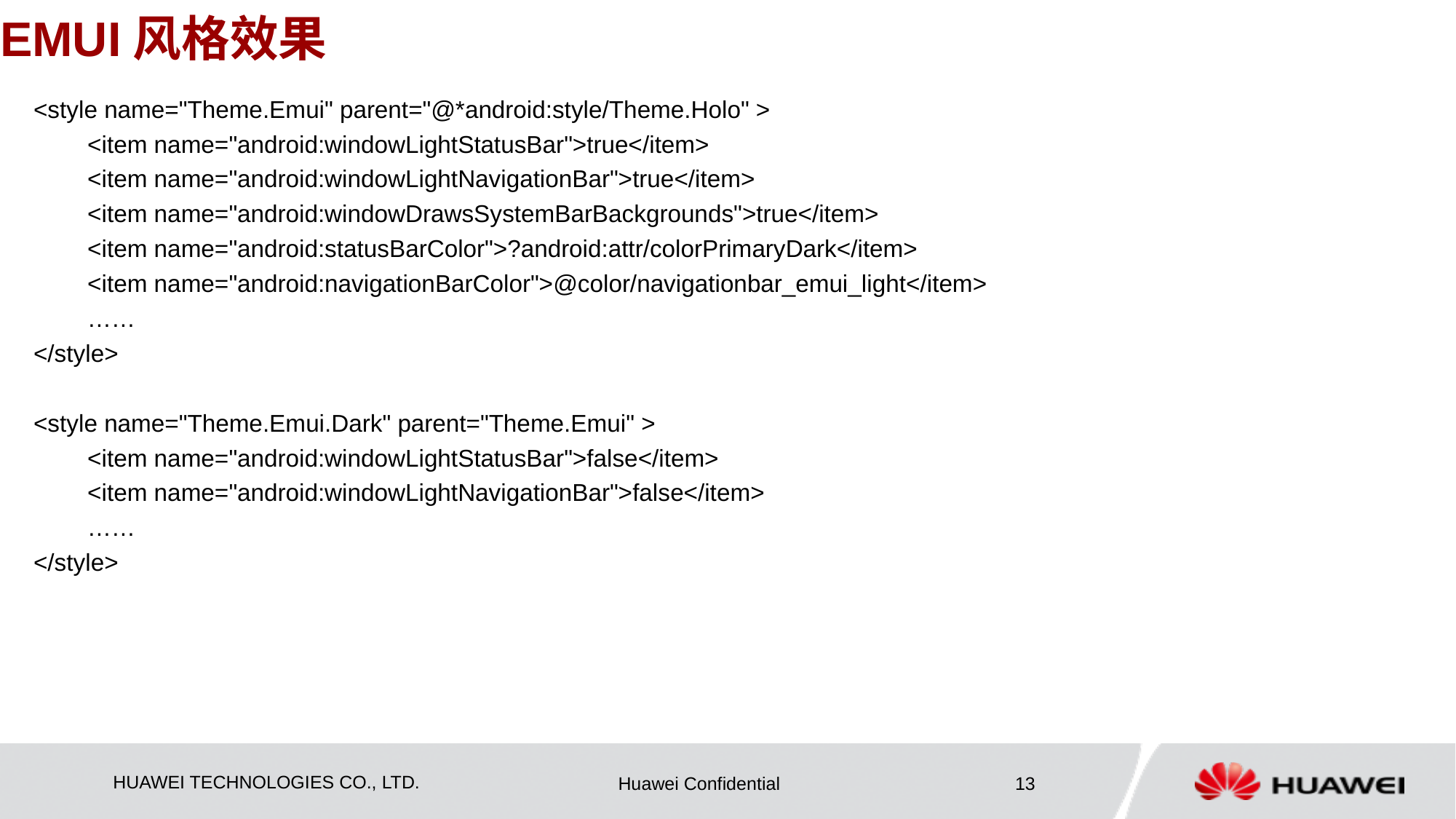

# EMUI风格效果
<style name="Theme.Emui" parent="@*android:style/Theme.Holo" >
        <item name="android:windowLightStatusBar">true</item>
        <item name="android:windowLightNavigationBar">true</item>
        <item name="android:windowDrawsSystemBarBackgrounds">true</item>
        <item name="android:statusBarColor">?android:attr/colorPrimaryDark</item>
        <item name="android:navigationBarColor">@color/navigationbar_emui_light</item>
        ……
</style>

<style name="Theme.Emui.Dark" parent="Theme.Emui" >
        <item name="android:windowLightStatusBar">false</item>
        <item name="android:windowLightNavigationBar">false</item>
        ……
</style>